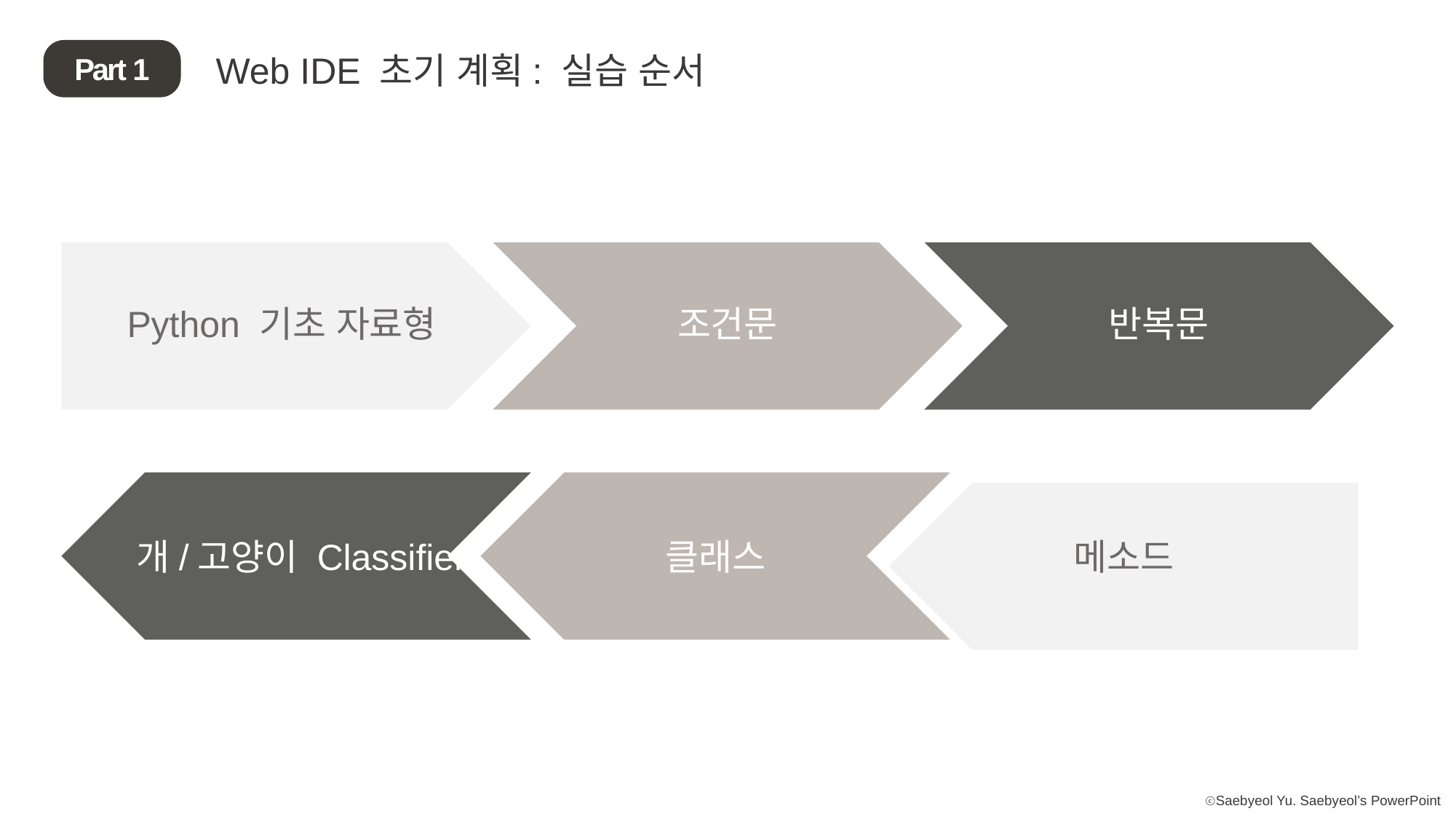

Web IDE 초기 계획: 실습 순서
Part 1

반복문
Python 기초 자료형
조건문

개/고양이 Classifier
클래스
메소드